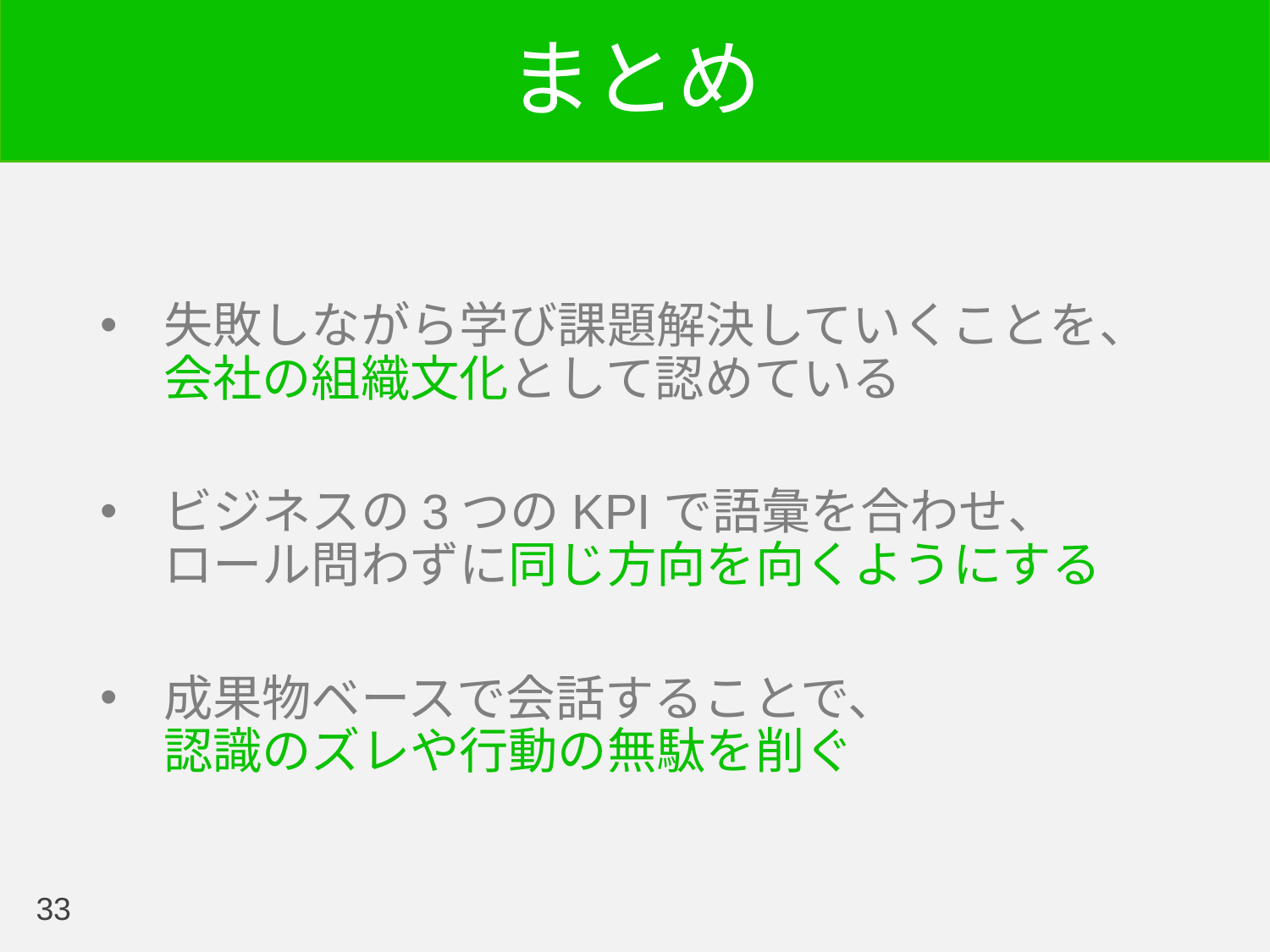

# まとめ
失敗しながら学び課題解決していくことを、
会社の組織文化として認めている

ビジネスの3つのKPIで語彙を合わせ、
ロール問わずに同じ方向を向くようにする

成果物ベースで会話することで、
認識のズレや行動の無駄を削ぐ
33